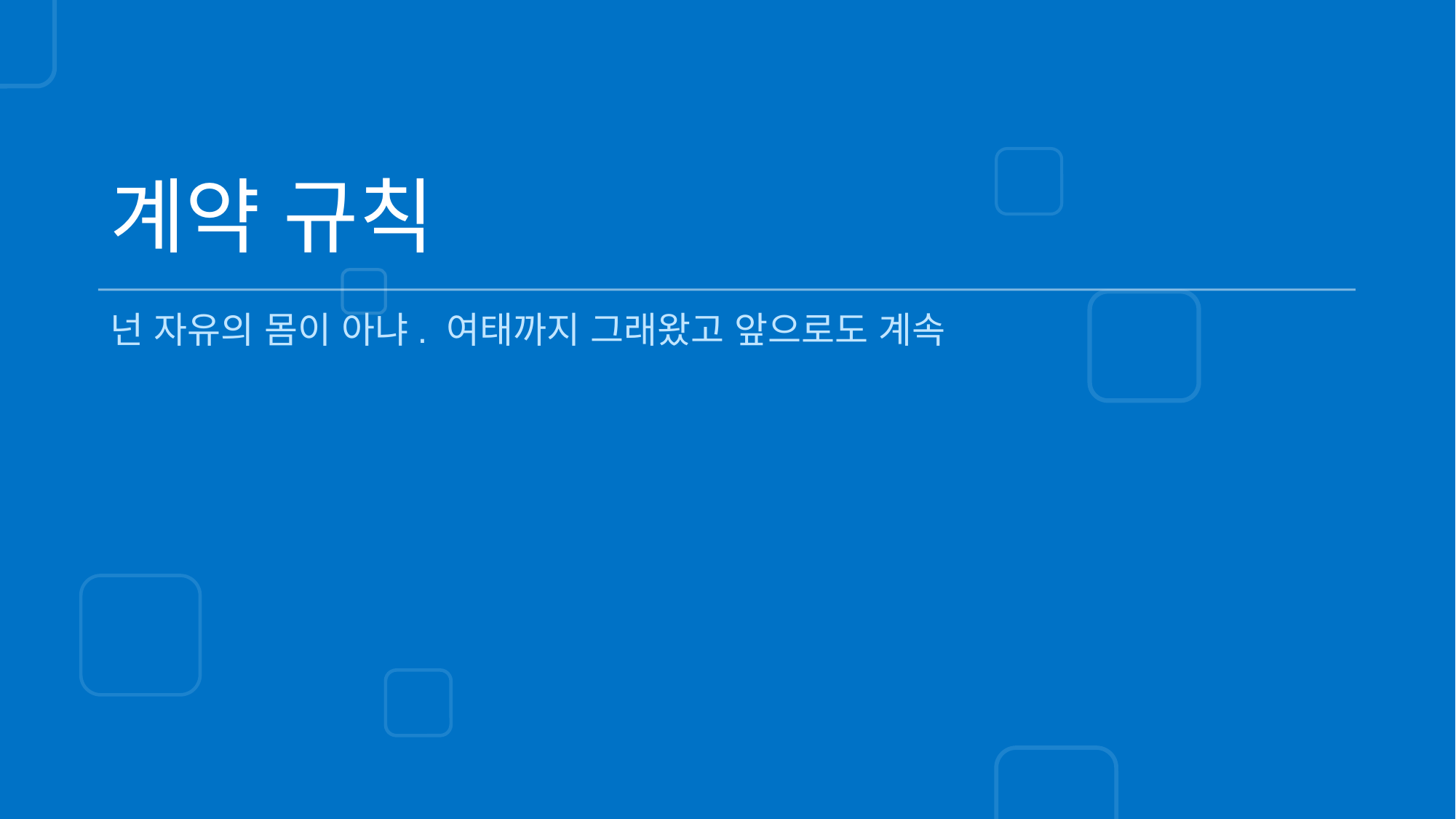

# 계약 규칙
넌 자유의 몸이 아냐. 여태까지 그래왔고 앞으로도 계속